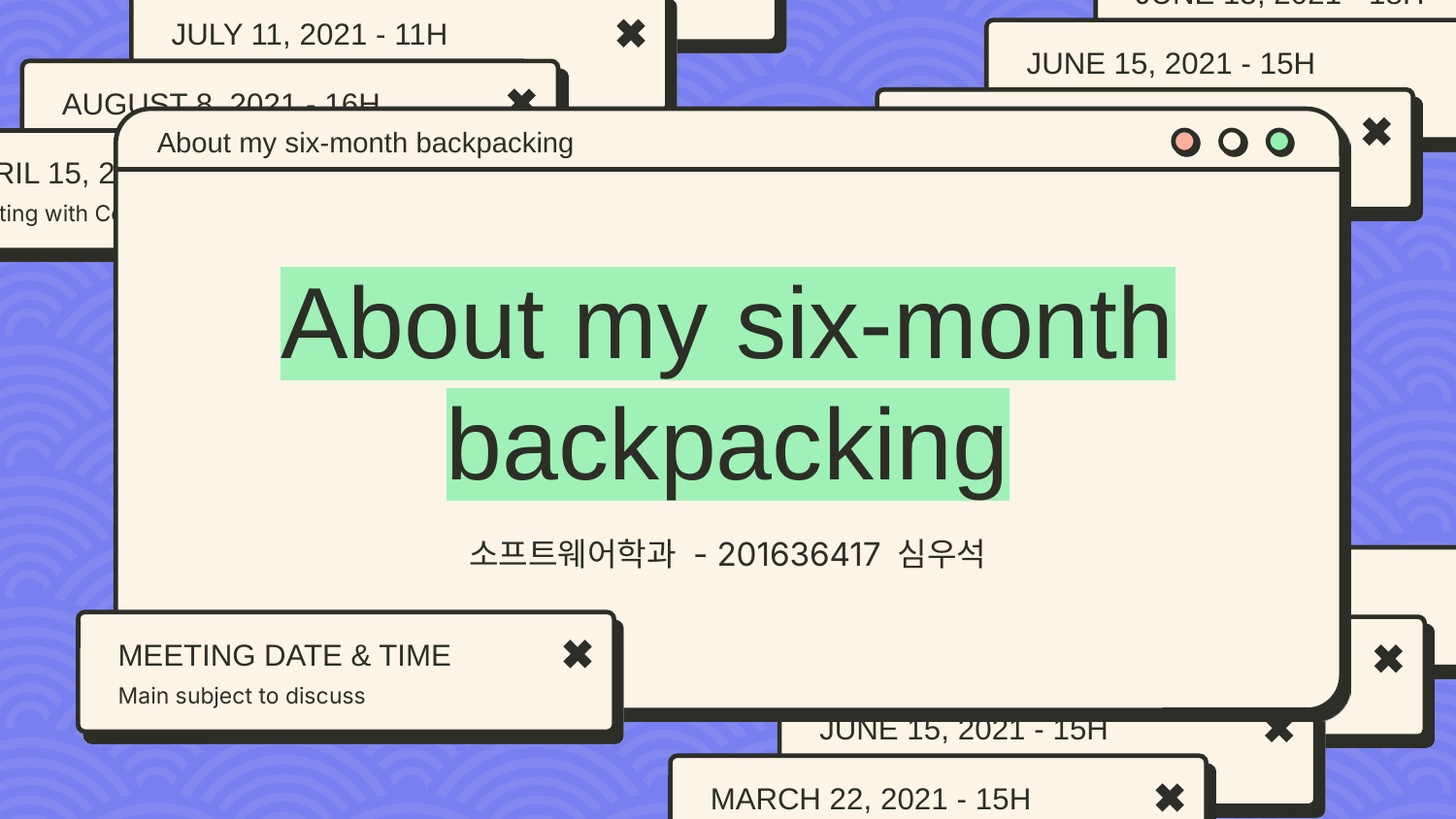

About my six-month backpacking
# About my six-month backpacking
소프트웨어학과 - 201636417 심우석

MEETING DATE & TIME
Main subject to discuss